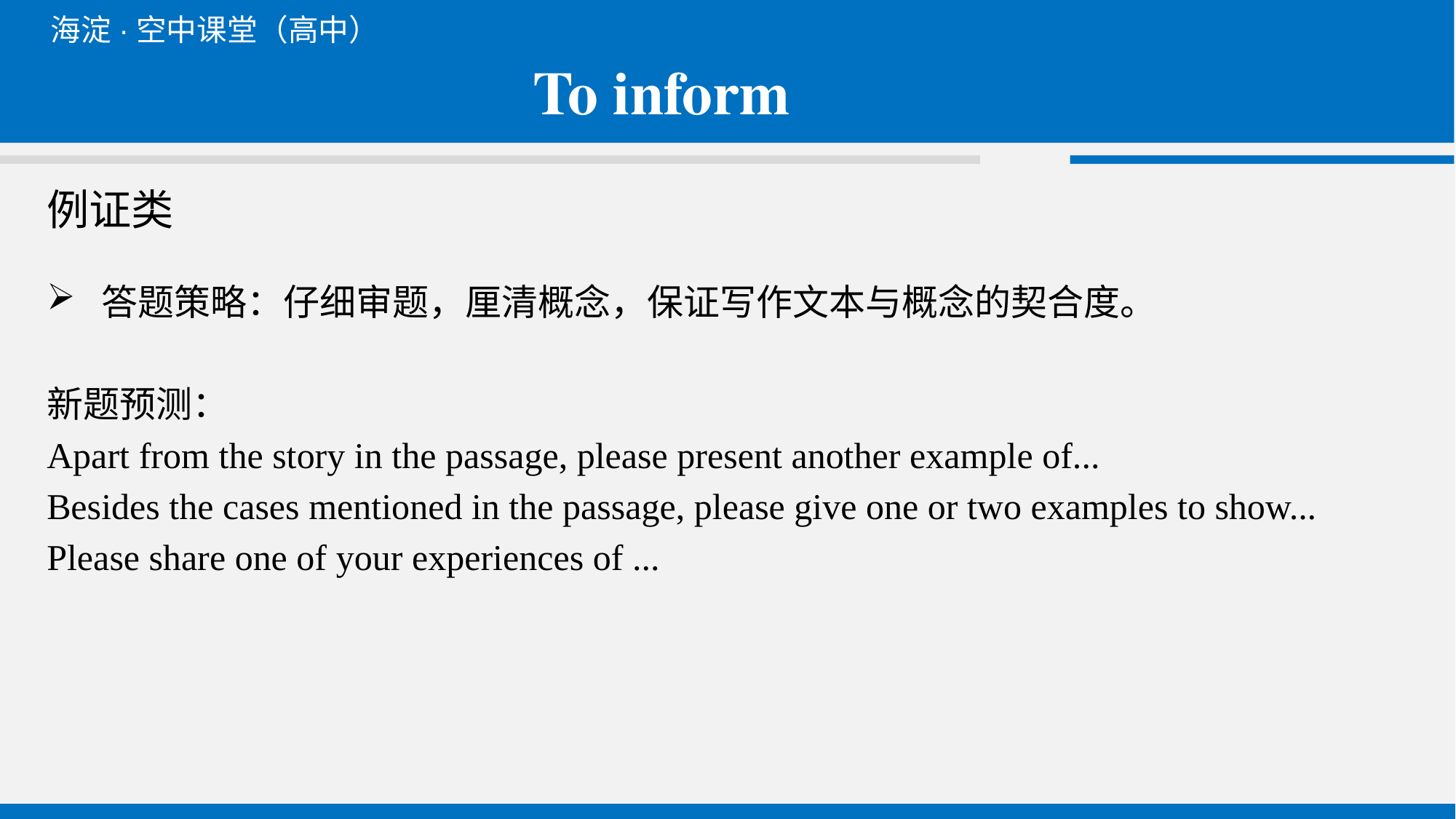

To inform
# 例证类
答题策略：仔细审题，厘清概念，保证写作文本与概念的契合度。

新题预测：
Apart from the story in the passage, please present another example of...
Besides the cases mentioned in the passage, please give one or two examples to show...
Please share one of your experiences of ...